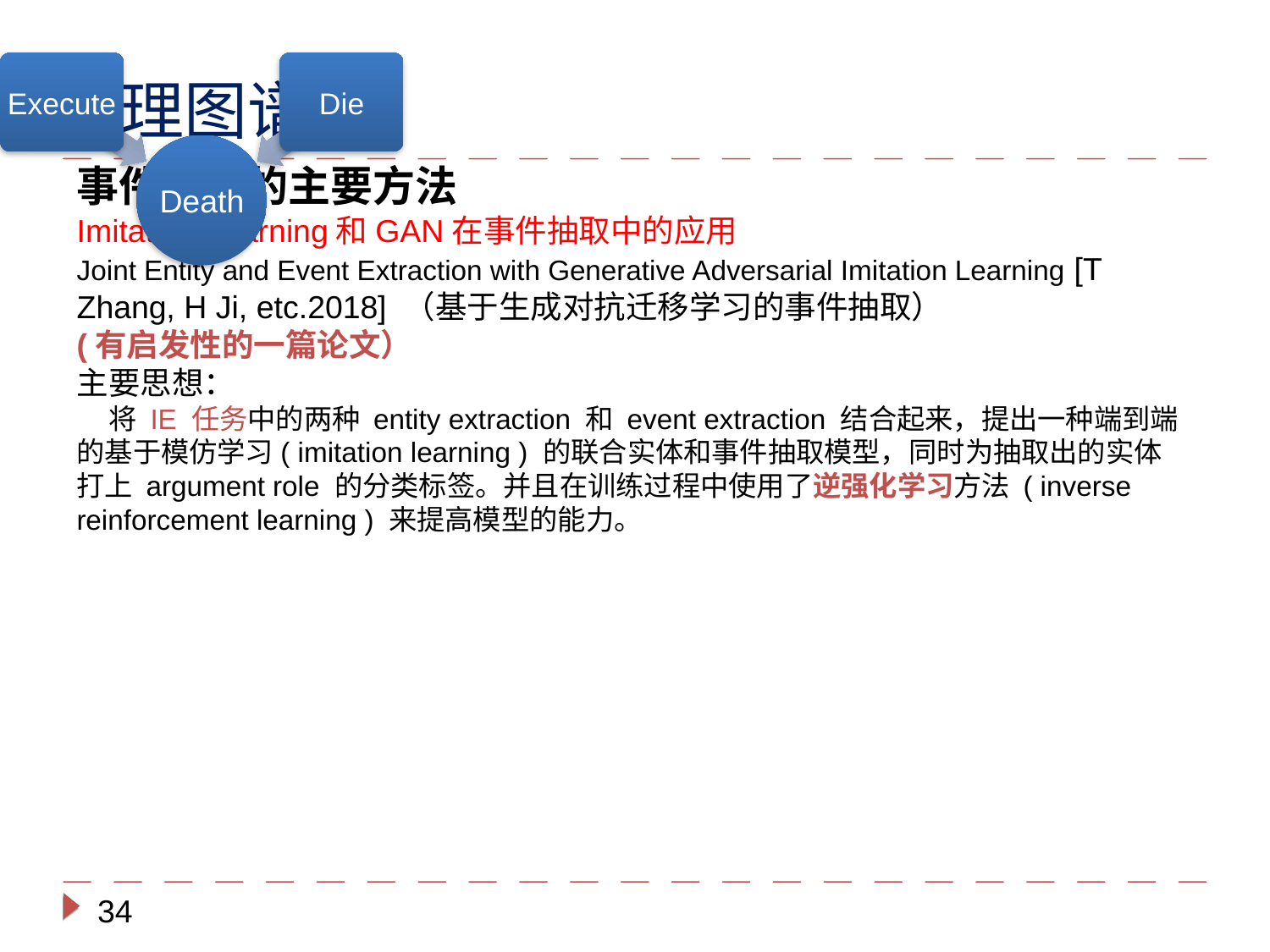

事理图谱
事件抽取的主要方法
Imitation Learning和GAN在事件抽取中的应用
Joint Entity and Event Extraction with Generative Adversarial Imitation Learning [T Zhang, H Ji, etc.2018] （基于生成对抗迁移学习的事件抽取）
(有启发性的一篇论文）
主要思想：
    将 IE 任务中的两种 entity extraction 和 event extraction 结合起来，提出一种端到端的基于模仿学习( imitation learning ) 的联合实体和事件抽取模型，同时为抽取出的实体打上 argument role 的分类标签。并且在训练过程中使用了逆强化学习方法 ( inverse reinforcement learning ) 来提高模型的能力。

Death
Execute
Die
34